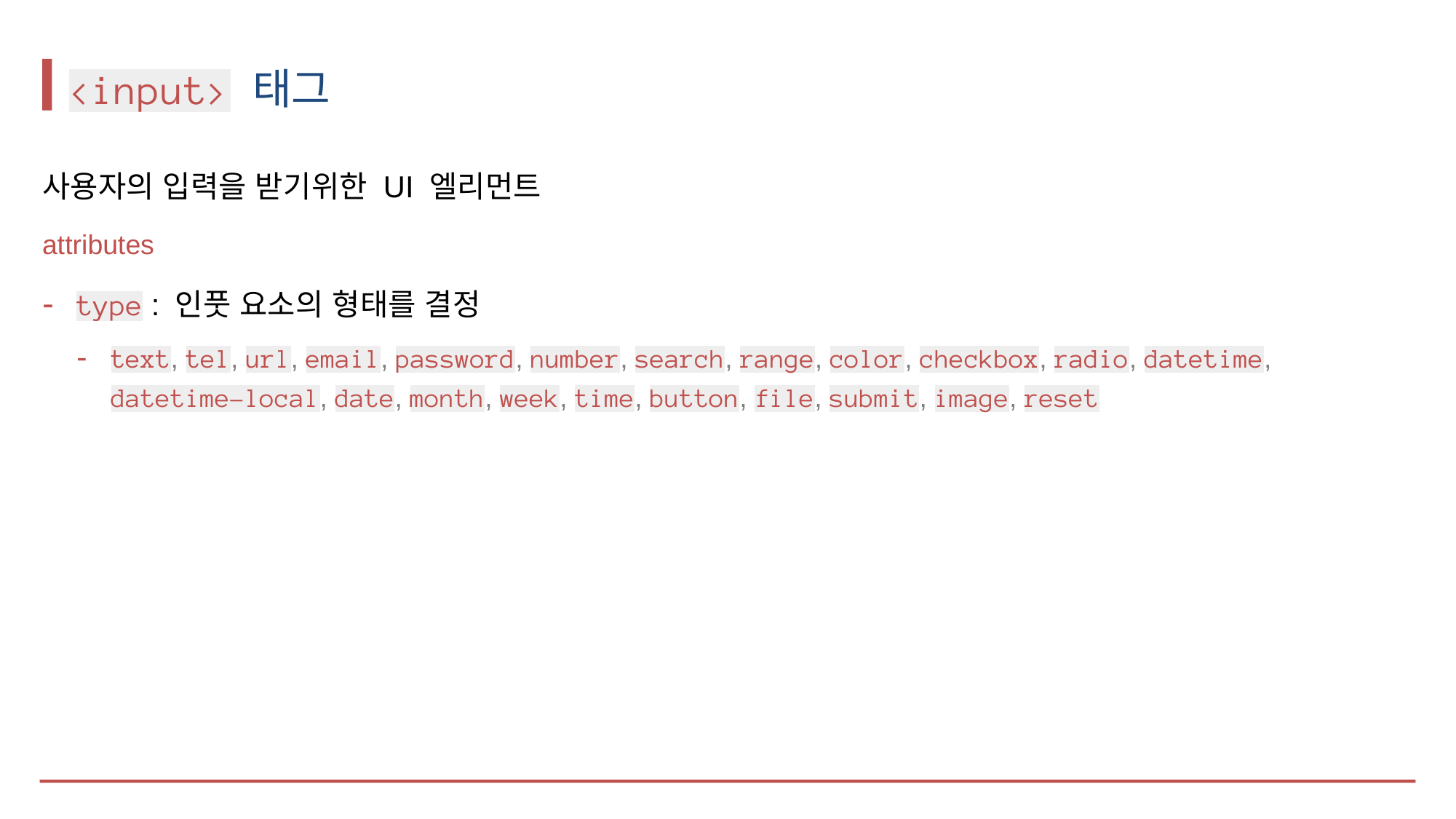

# <input> 태그
사용자의 입력을 받기위한 UI 엘리먼트
attributes
type : 인풋 요소의 형태를 결정
text, tel, url, email, password, number, search, range, color, checkbox, radio, datetime, datetime-local, date, month, week, time, button, file, submit, image, reset